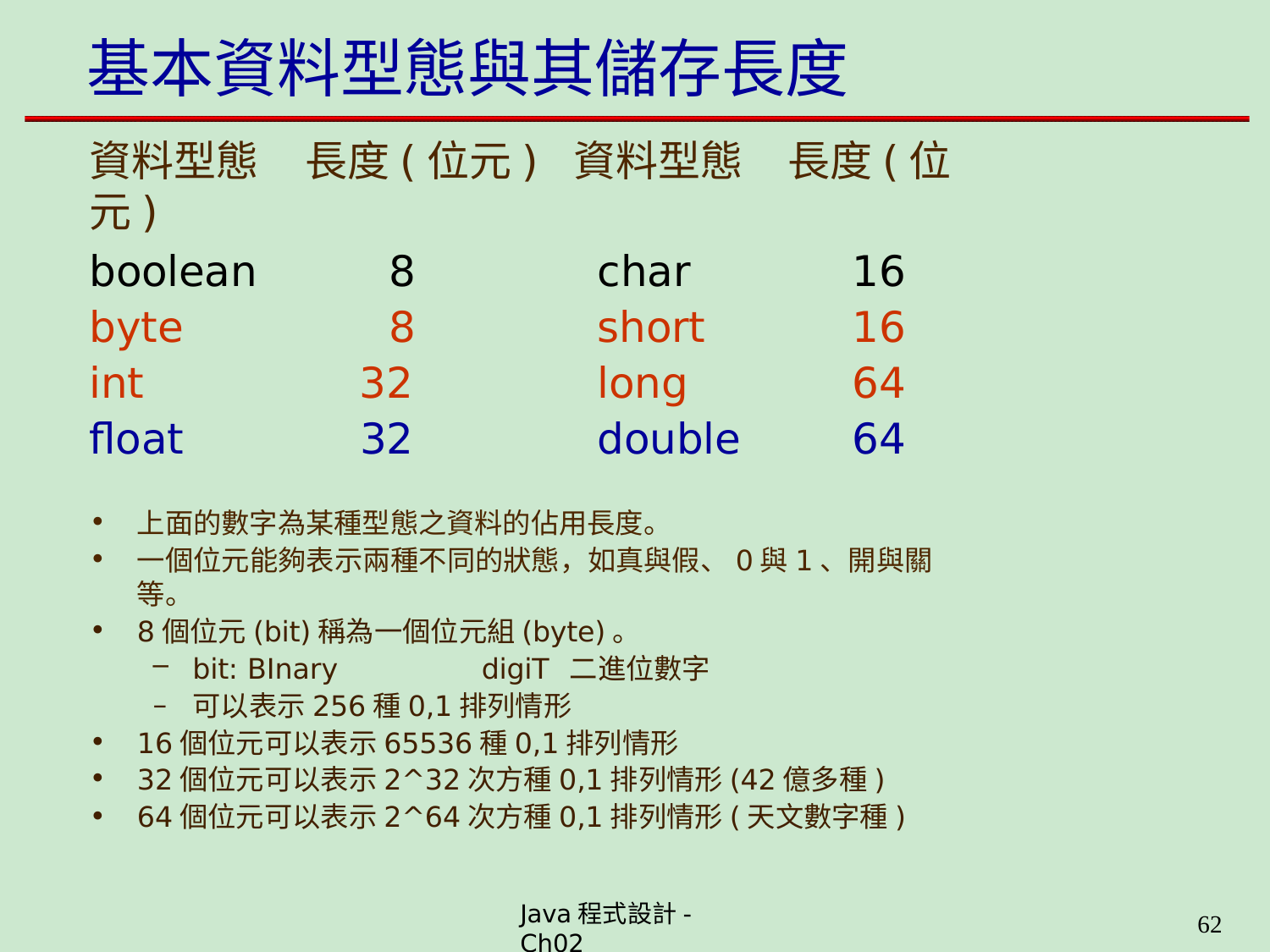

# 基本資料型態與其儲存長度
資料型態	長度(位元)	資料型態	長度(位元)
──────────────────────────
| boolean | 8 | char | 16 |
| --- | --- | --- | --- |
| byte | 8 | short | 16 |
| int | 32 | long | 64 |
| float | 32 | double | 64 |
上面的數字為某種型態之資料的佔用長度。
一個位元能夠表示兩種不同的狀態，如真與假、0與1、開與關等。
8個位元(bit)稱為一個位元組(byte)。
bit: BInary	digiT	二進位數字
可以表示256種0,1排列情形
16個位元可以表示65536種0,1排列情形
32個位元可以表示2^32次方種0,1排列情形(42億多種)
64個位元可以表示2^64次方種0,1排列情形(天文數字種)
Java程式設計-Ch02
62